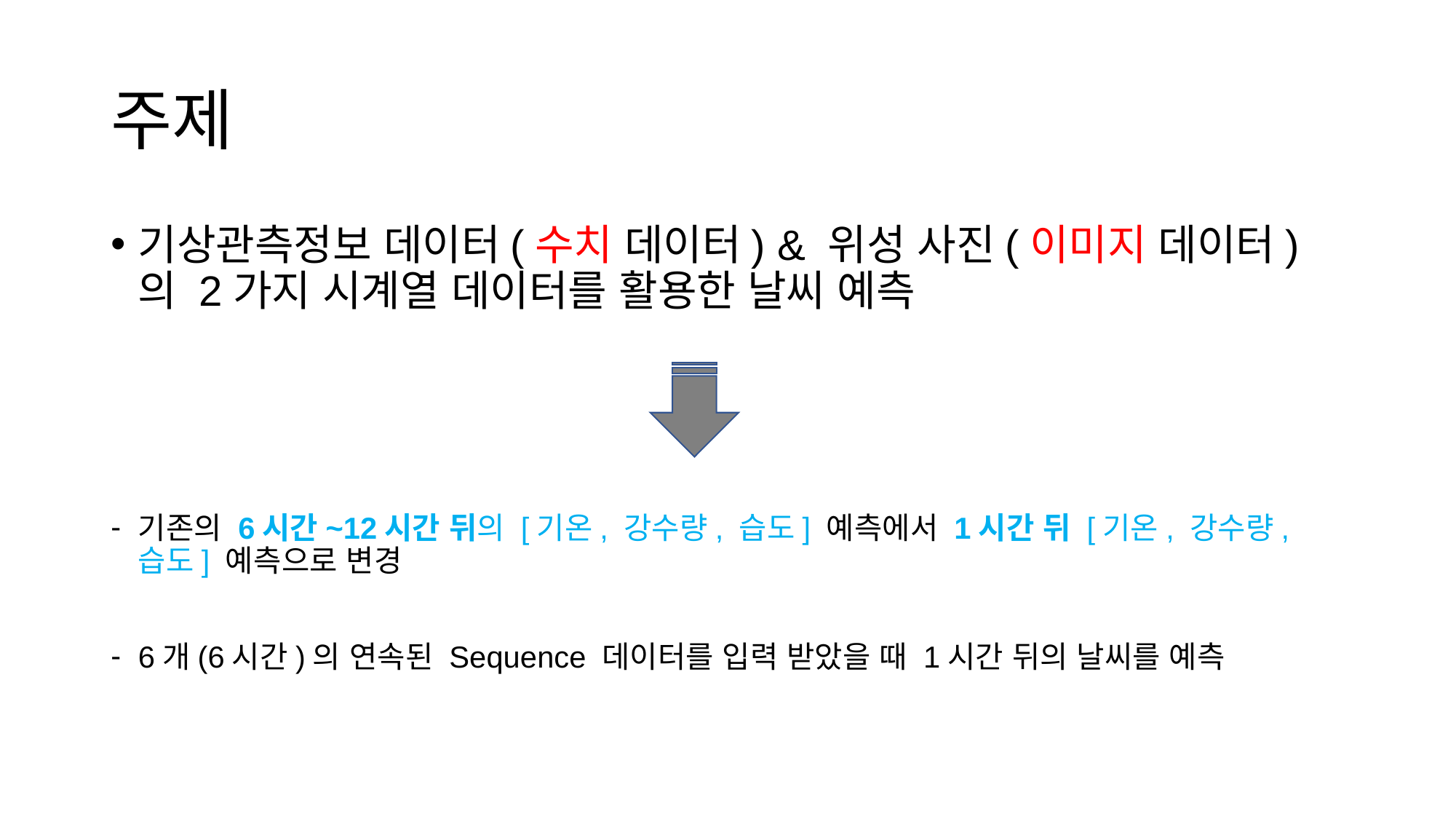

# 주제
기상관측정보 데이터(수치 데이터) & 위성 사진(이미지 데이터)의 2가지 시계열 데이터를 활용한 날씨 예측

기존의 6시간~12시간 뒤의 [기온, 강수량, 습도] 예측에서 1시간 뒤 [기온, 강수량, 습도] 예측으로 변경

6개(6시간)의 연속된 Sequence 데이터를 입력 받았을 때 1시간 뒤의 날씨를 예측